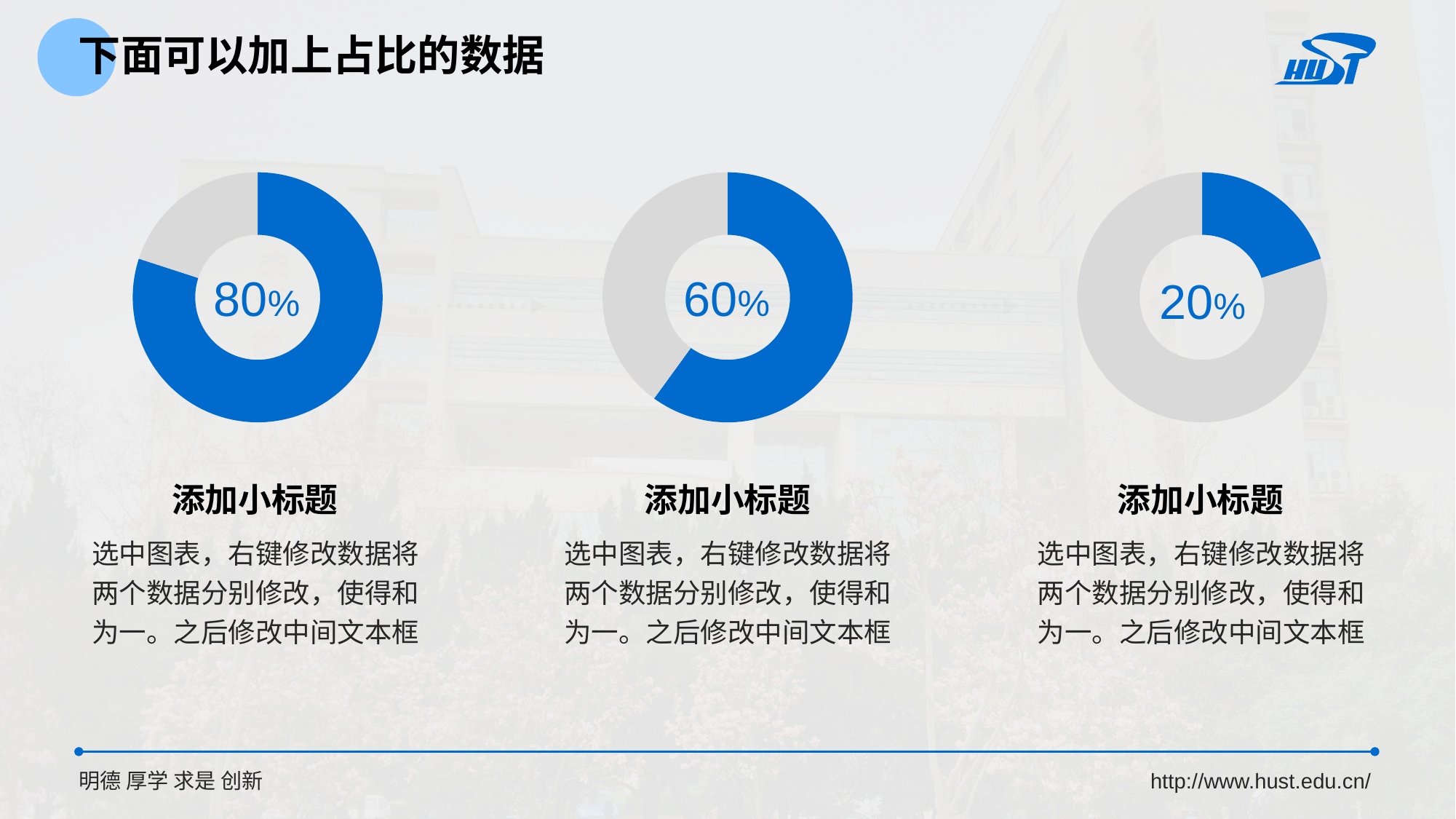

下面可以加上占比的数据

### Chart

| Category | 占比 |
|---|---|
| 修改的数据 | 0.8 |
| 相对应剩下的部分 | 0.2 |
80%

### Chart

| Category | 占比 |
|---|---|
| 修改的数据 | 0.6 |
| 相对应剩下的部分 | 0.4 |
60%

### Chart

| Category | 占比 |
|---|---|
| 修改的数据 | 0.2 |
| 相对应剩下的部分 | 0.8 |
20%
添加小标题
添加小标题
添加小标题
选中图表，右键修改数据将两个数据分别修改，使得和为一。之后修改中间文本框
选中图表，右键修改数据将两个数据分别修改，使得和为一。之后修改中间文本框
选中图表，右键修改数据将两个数据分别修改，使得和为一。之后修改中间文本框